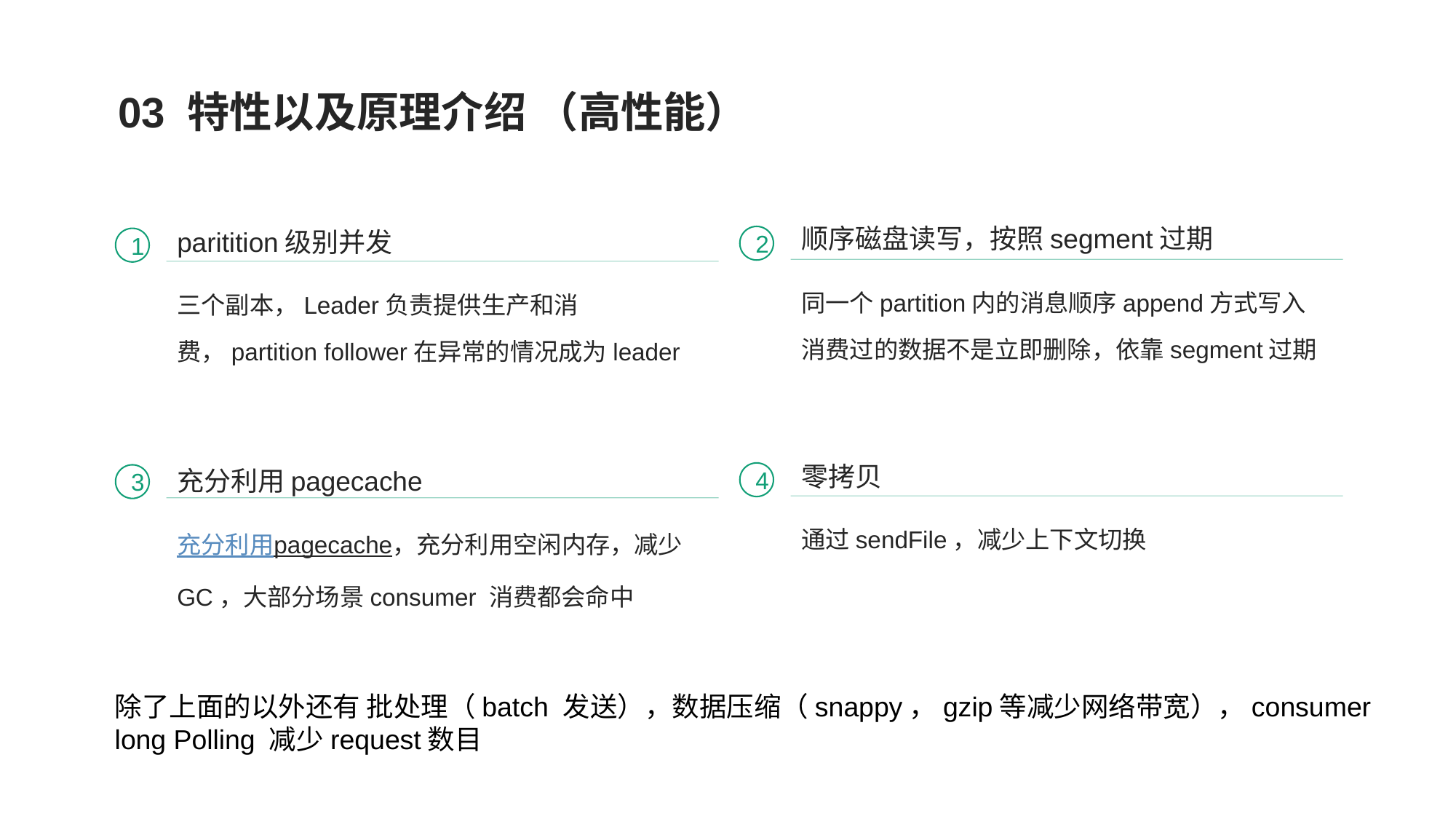

03 特性以及原理介绍 （高性能）
顺序磁盘读写，按照segment过期
paritition级别并发
2
1
同一个partition内的消息顺序append方式写入
消费过的数据不是立即删除，依靠segment过期
三个副本，Leader负责提供生产和消费，partition follower在异常的情况成为leader
零拷贝
充分利用pagecache
4
3
通过sendFile，减少上下文切换
充分利用pagecache，充分利用空闲内存，减少GC，大部分场景consumer 消费都会命中
除了上面的以外还有 批处理（batch 发送），数据压缩（snappy，gzip等减少网络带宽），consumer long Polling 减少request数目